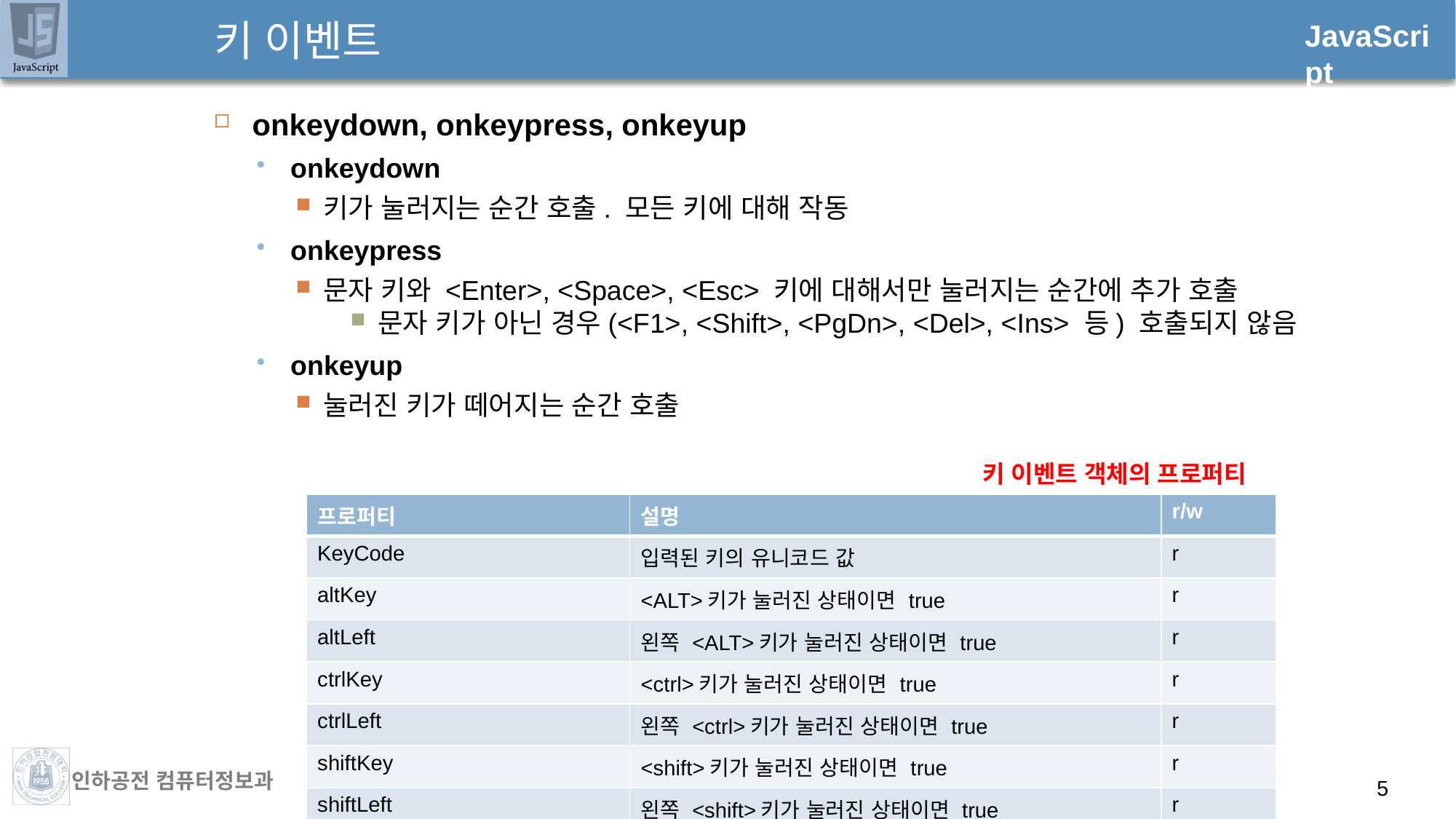

# 키 이벤트
onkeydown, onkeypress, onkeyup
onkeydown
키가 눌러지는 순간 호출. 모든 키에 대해 작동
onkeypress
문자 키와 <Enter>, <Space>, <Esc> 키에 대해서만 눌러지는 순간에 추가 호출
문자 키가 아닌 경우(<F1>, <Shift>, <PgDn>, <Del>, <Ins> 등) 호출되지 않음
onkeyup
눌러진 키가 떼어지는 순간 호출

키 이벤트 객체의 프로퍼티
| 프로퍼티 | 설명 | r/w |
| --- | --- | --- |
| KeyCode | 입력된 키의 유니코드 값 | r |
| altKey | <ALT>키가 눌러진 상태이면 true | r |
| altLeft | 왼쪽 <ALT>키가 눌러진 상태이면 true | r |
| ctrlKey | <ctrl>키가 눌러진 상태이면 true | r |
| ctrlLeft | 왼쪽 <ctrl>키가 눌러진 상태이면 true | r |
| shiftKey | <shift>키가 눌러진 상태이면 true | r |
| shiftLeft | 왼쪽 <shift>키가 눌러진 상태이면 true | r |